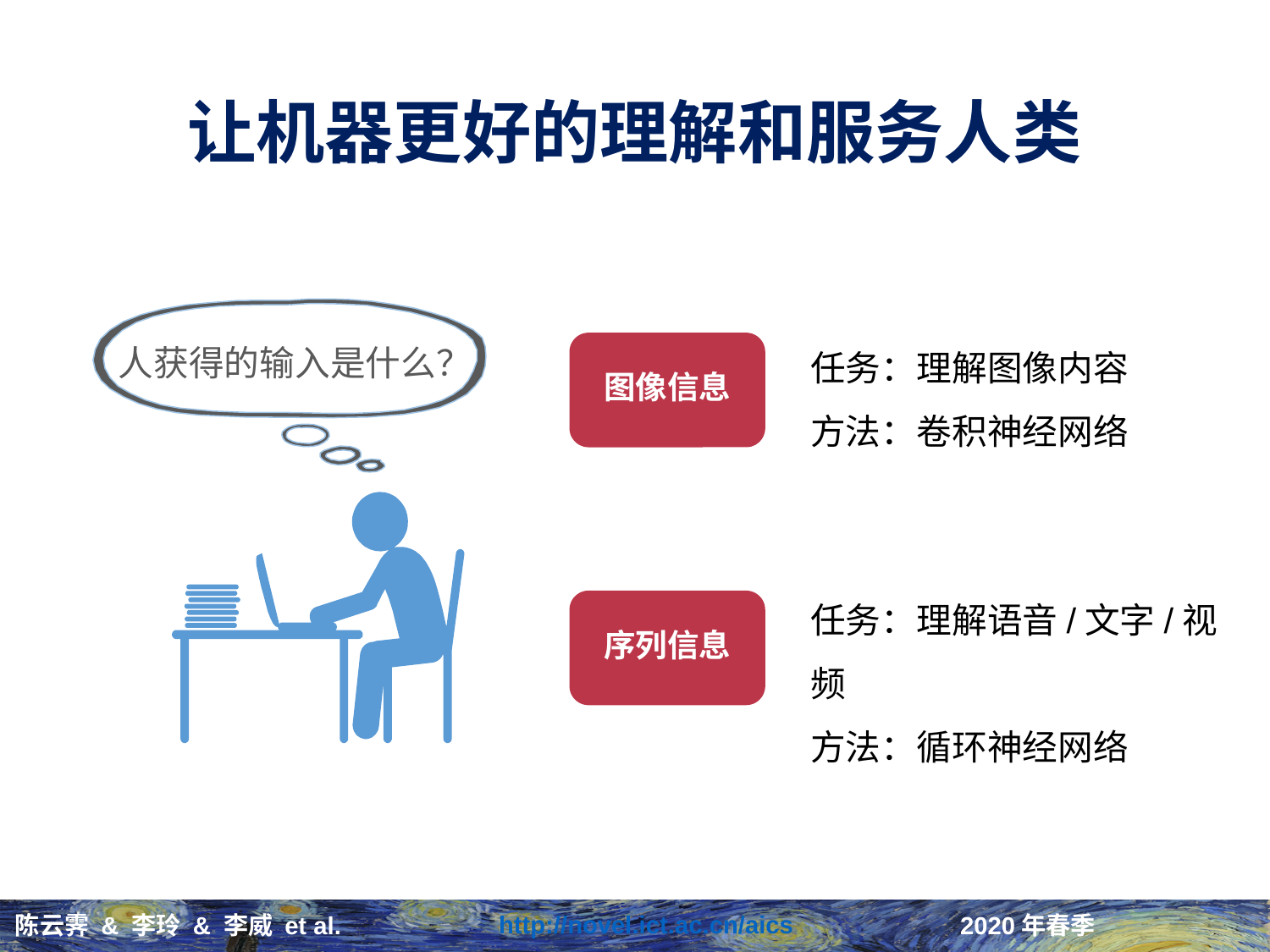

# 让机器更好的理解和服务人类

任务：理解图像内容
方法：卷积神经网络
图像信息
人获得的输入是什么？

任务：理解语音/文字/视频
方法：循环神经网络
序列信息
2